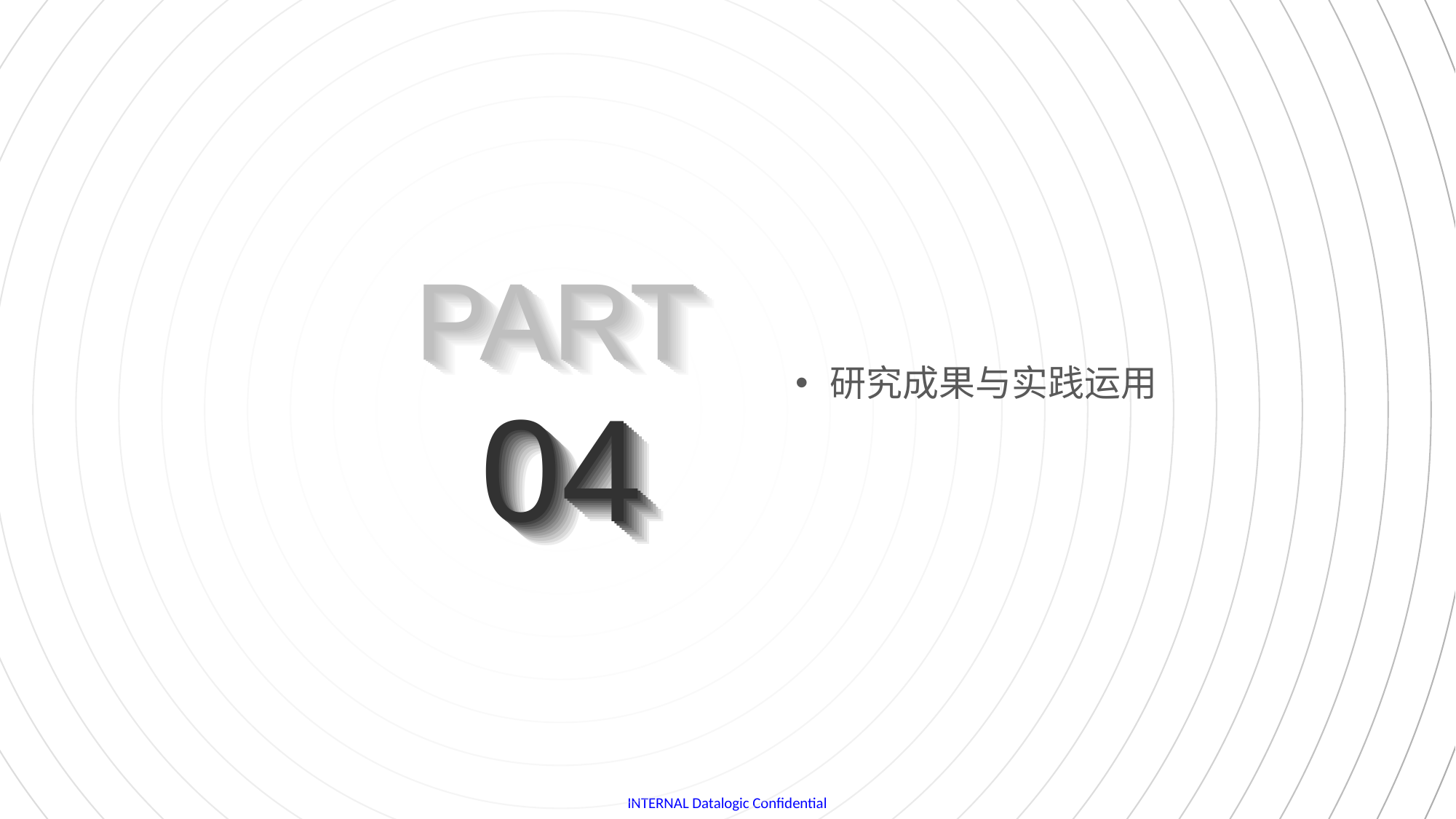

PART
PART
PART
PART
PART
PART
PART
PART
PART
PART
PART
PART
研究成果与实践运用
04
04
04
04
04
04
04
04
04
04
04
04